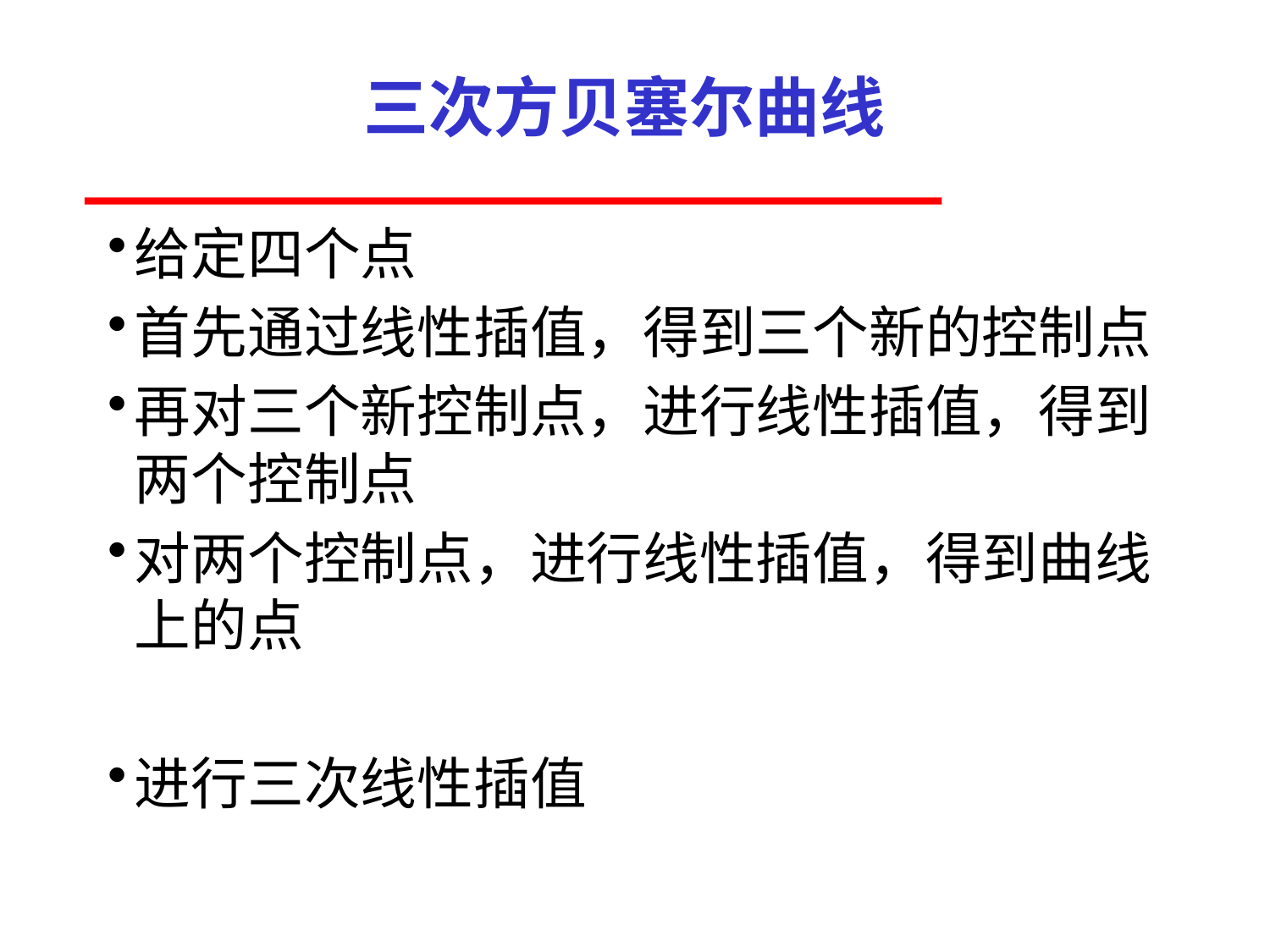

# 三次方贝塞尔曲线
给定四个点
首先通过线性插值，得到三个新的控制点
再对三个新控制点，进行线性插值，得到两个控制点
对两个控制点，进行线性插值，得到曲线上的点

进行三次线性插值
18